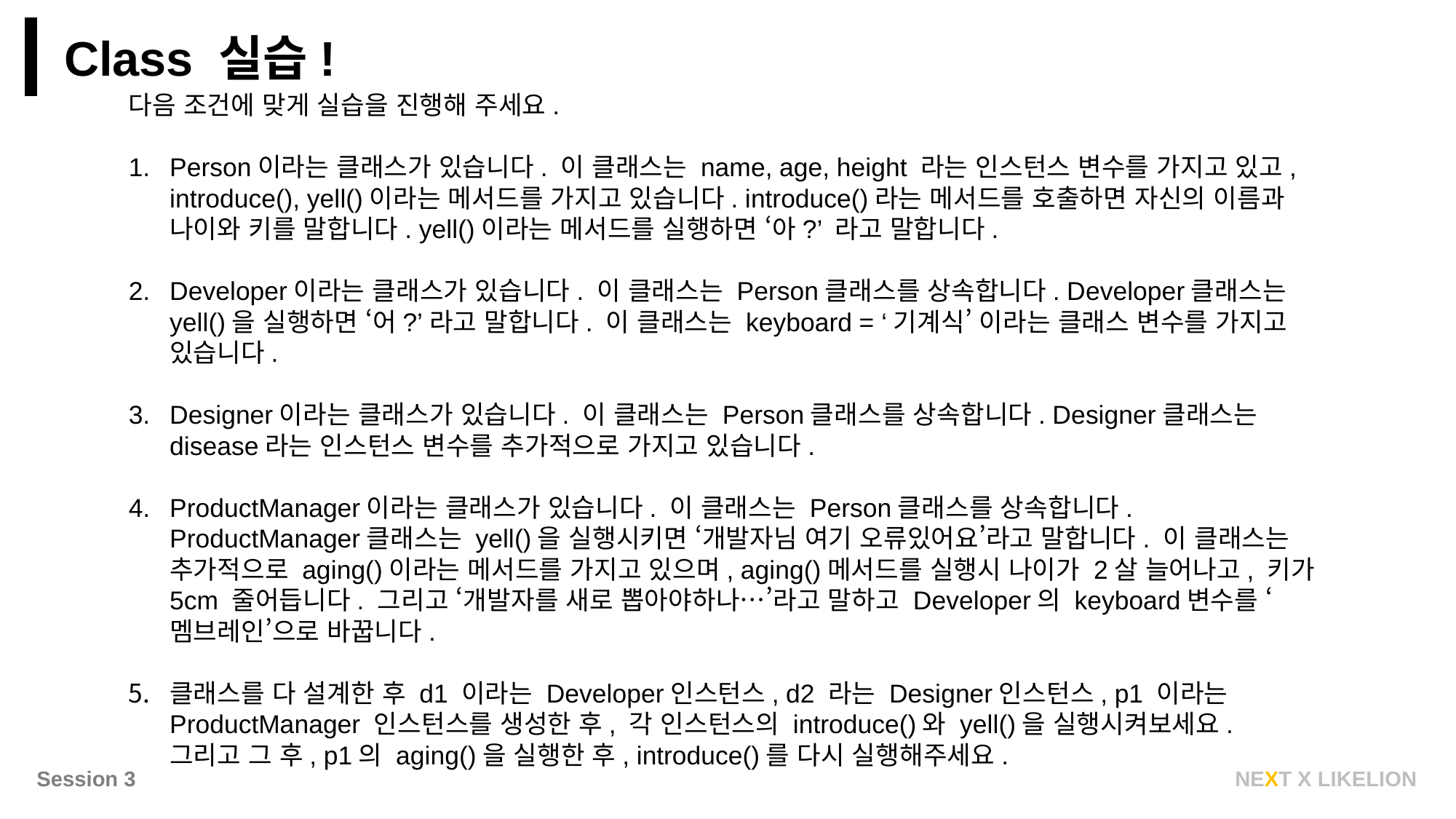

Class 실습!
다음 조건에 맞게 실습을 진행해 주세요.

Person이라는 클래스가 있습니다. 이 클래스는 name, age, height 라는 인스턴스 변수를 가지고 있고, introduce(), yell()이라는 메서드를 가지고 있습니다. introduce()라는 메서드를 호출하면 자신의 이름과 나이와 키를 말합니다. yell()이라는 메서드를 실행하면 ‘아?’ 라고 말합니다.

Developer이라는 클래스가 있습니다. 이 클래스는 Person클래스를 상속합니다. Developer클래스는 yell()을 실행하면 ‘어?’라고 말합니다. 이 클래스는 keyboard = ‘기계식’ 이라는 클래스 변수를 가지고 있습니다.

Designer이라는 클래스가 있습니다. 이 클래스는 Person클래스를 상속합니다. Designer클래스는 disease라는 인스턴스 변수를 추가적으로 가지고 있습니다.

ProductManager이라는 클래스가 있습니다. 이 클래스는 Person클래스를 상속합니다. ProductManager클래스는 yell()을 실행시키면 ‘개발자님 여기 오류있어요’라고 말합니다. 이 클래스는 추가적으로 aging()이라는 메서드를 가지고 있으며, aging()메서드를 실행시 나이가 2살 늘어나고, 키가 5cm 줄어듭니다. 그리고 ‘개발자를 새로 뽑아야하나…’라고 말하고 Developer의 keyboard변수를 ‘멤브레인’으로 바꿉니다.

클래스를 다 설계한 후 d1 이라는 Developer인스턴스, d2 라는 Designer인스턴스, p1 이라는 ProductManager 인스턴스를 생성한 후, 각 인스턴스의 introduce()와 yell()을 실행시켜보세요. 그리고 그 후, p1의 aging()을 실행한 후, introduce()를 다시 실행해주세요.
NEXT X LIKELION
Session 3